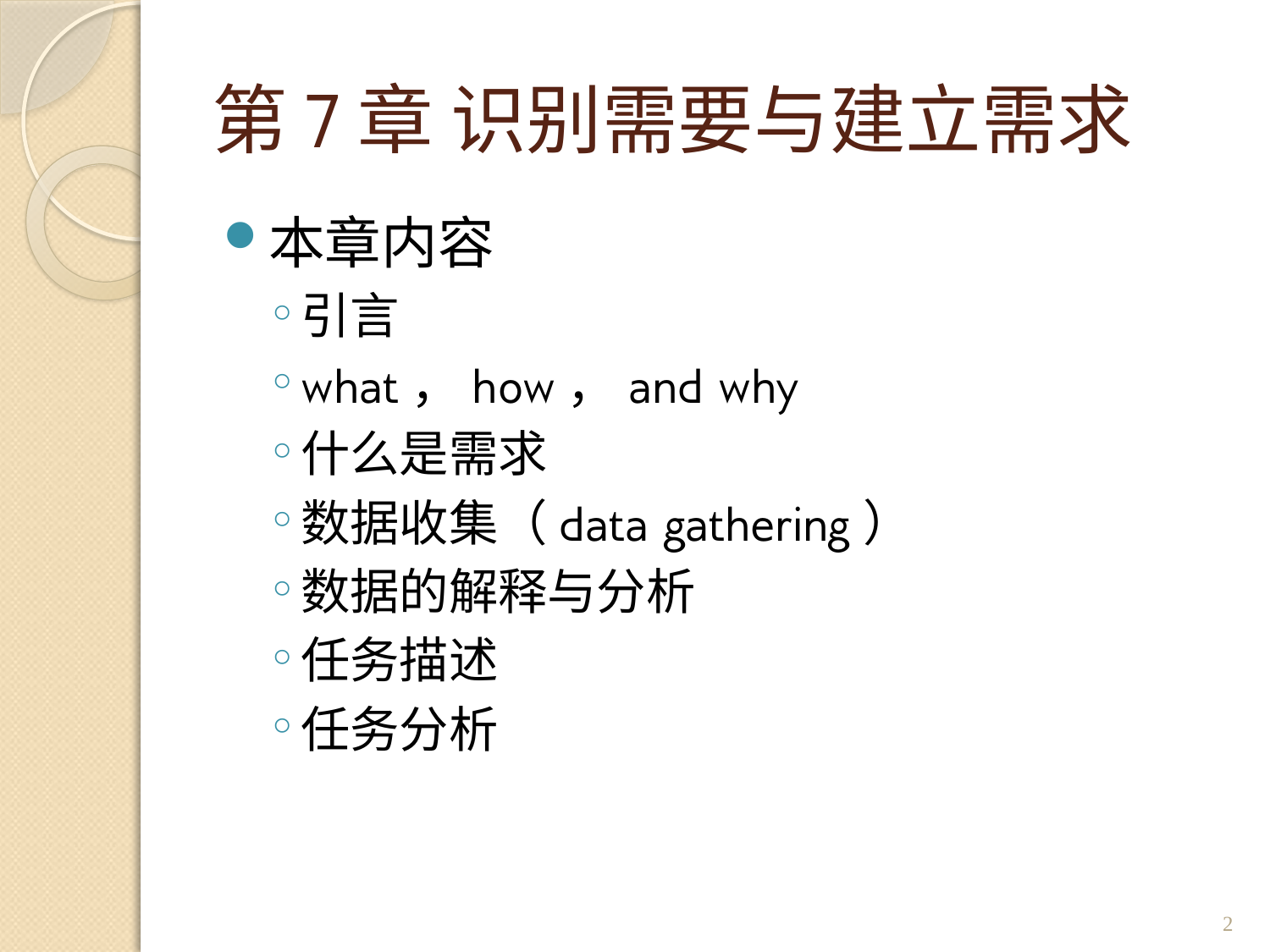

# 第7章 识别需要与建立需求
本章内容
引言
what，how，and why
什么是需求
数据收集（data gathering）
数据的解释与分析
任务描述
任务分析
2